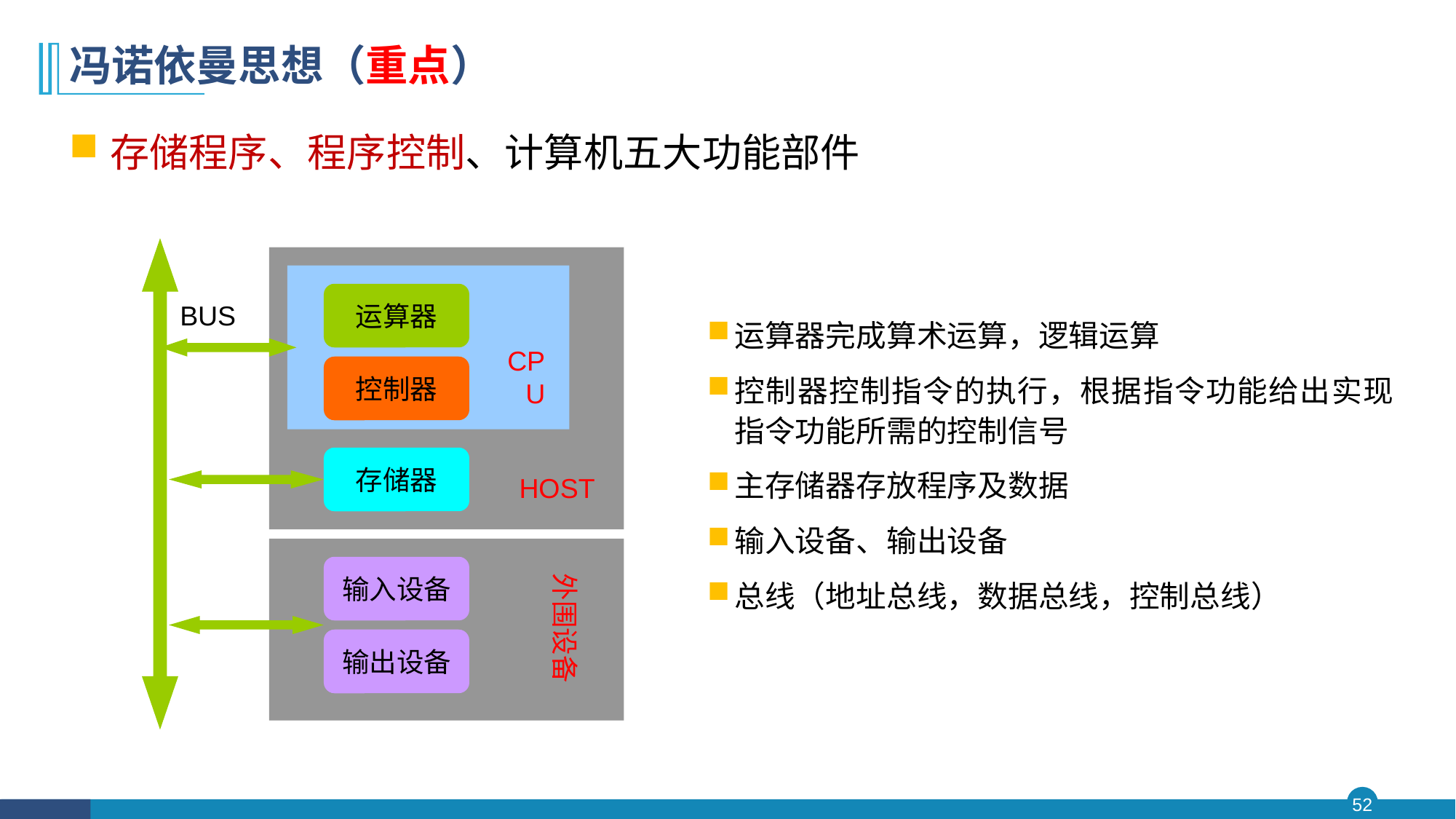

# 冯诺依曼思想（重点）
存储程序、程序控制、计算机五大功能部件

BUS

HOST

CPU
运算器
运算器完成算术运算，逻辑运算
控制器控制指令的执行，根据指令功能给出实现指令功能所需的控制信号
主存储器存放程序及数据
输入设备、输出设备
总线（地址总线，数据总线，控制总线）

控制器
存储器

外围设备
输入设备
输出设备